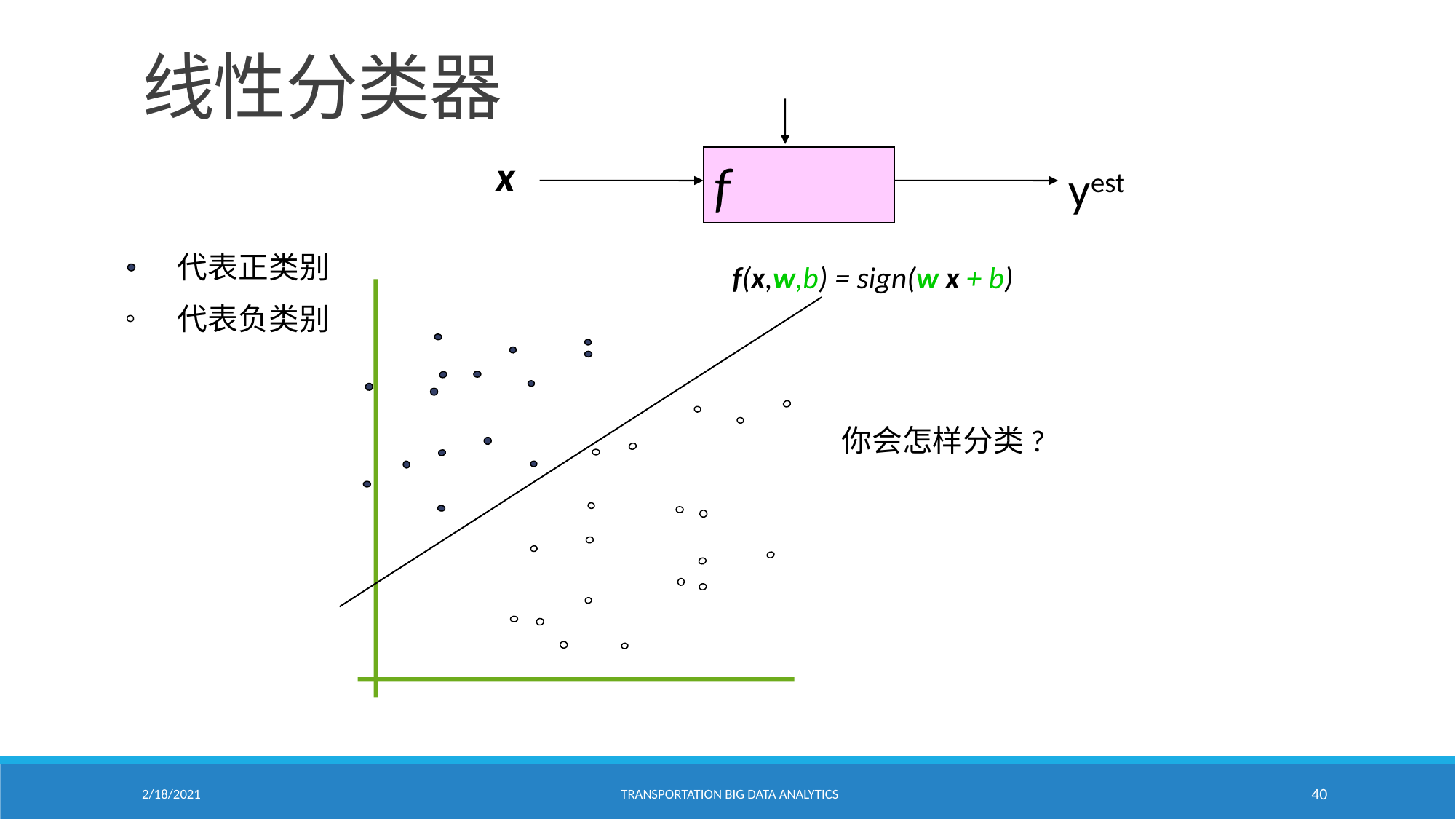

# 线性分类器

x
f
yest

代表正类别
代表负类别
f(x,w,b) = sign(w x + b)

你会怎样分类?

2/18/2021
Transportation Big Data Analytics
40